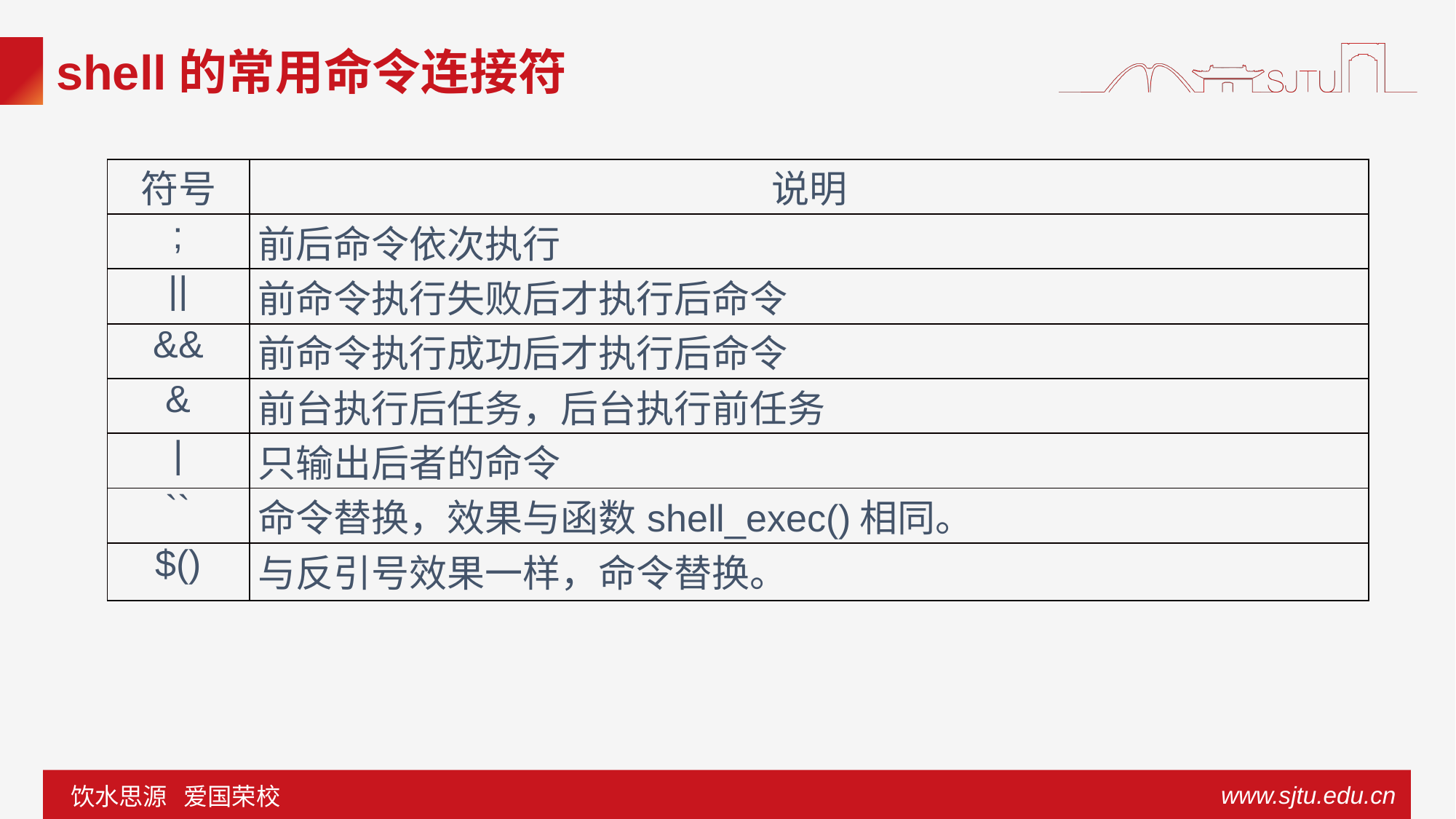

# shell的常用命令连接符
| 符号 | 说明 |
| --- | --- |
| ; | 前后命令依次执行 |
| || | 前命令执行失败后才执行后命令 |
| && | 前命令执行成功后才执行后命令 |
| & | 前台执行后任务，后台执行前任务 |
| | | 只输出后者的命令 |
| `` | 命令替换，效果与函数shell\_exec()相同。 |
| $() | 与反引号效果一样，命令替换。 |